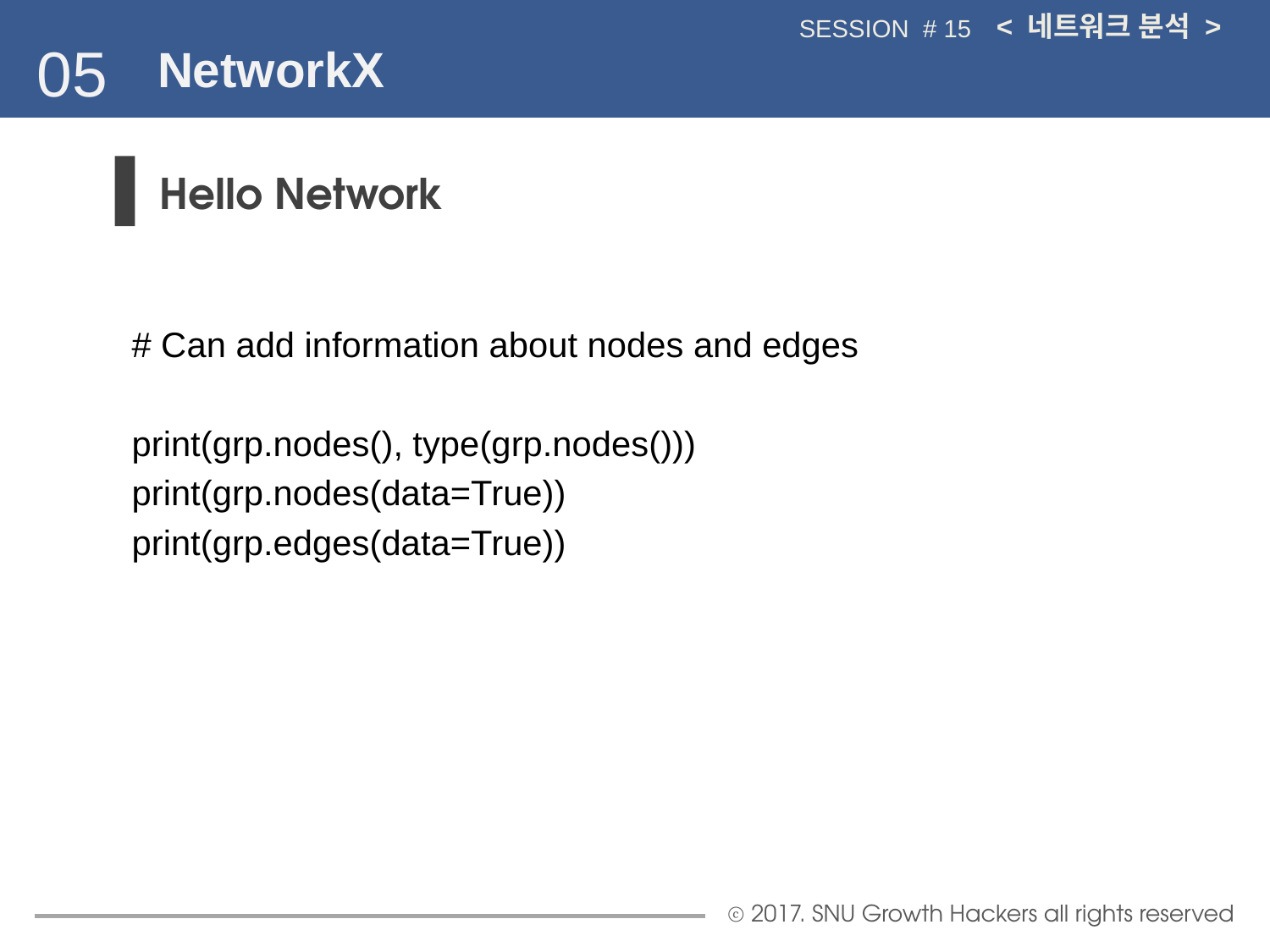

< 네트워크 분석 >
SESSION  # 15
05
NetworkX

Hello Network
# Can add information about nodes and edges

print(grp.nodes(), type(grp.nodes()))
print(grp.nodes(data=True))
print(grp.edges(data=True))
ⓒ 2017. SNU Growth Hackers all rights reserved